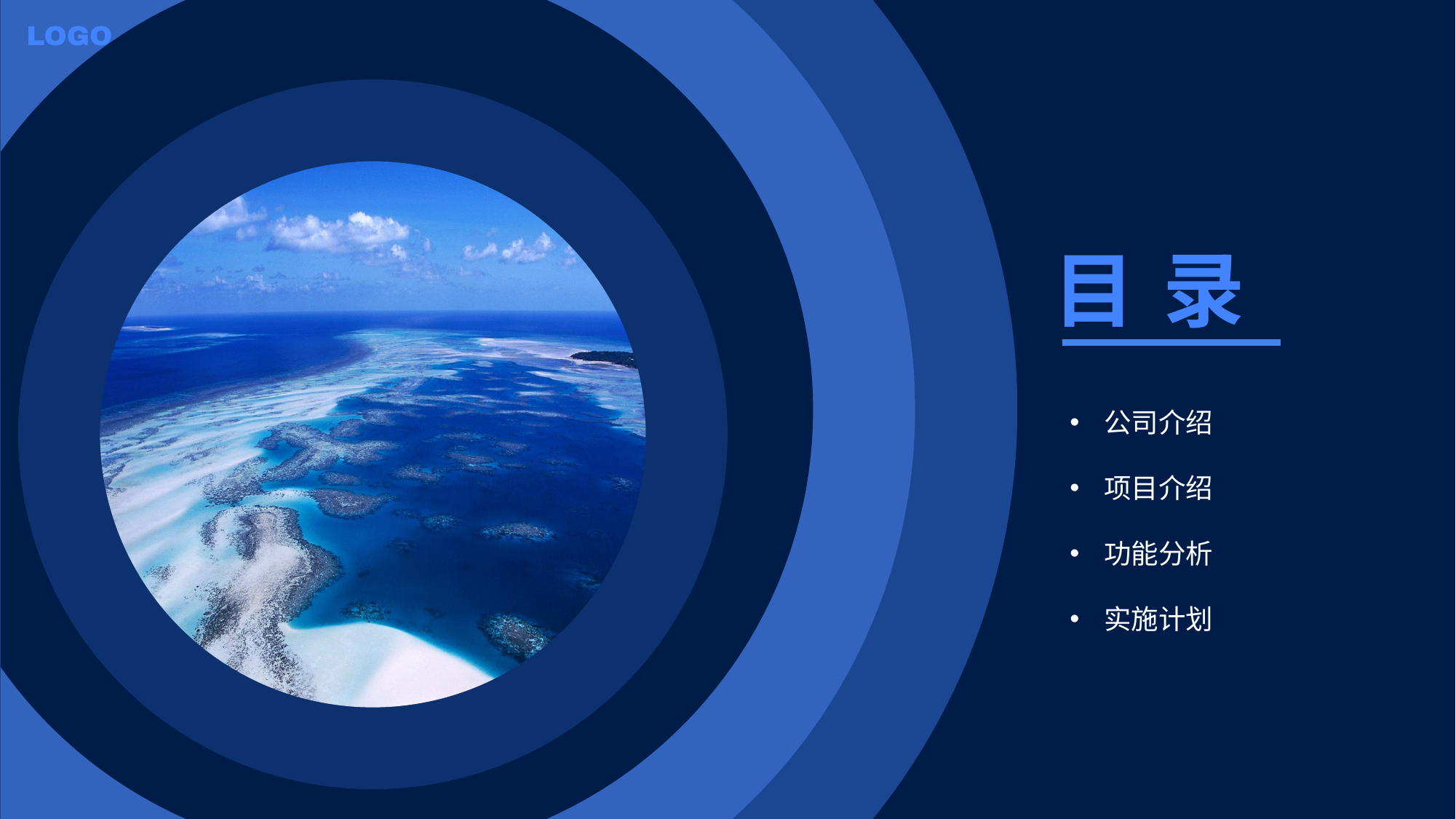

LOGO

目 录
公司介绍
项目介绍
功能分析
实施计划